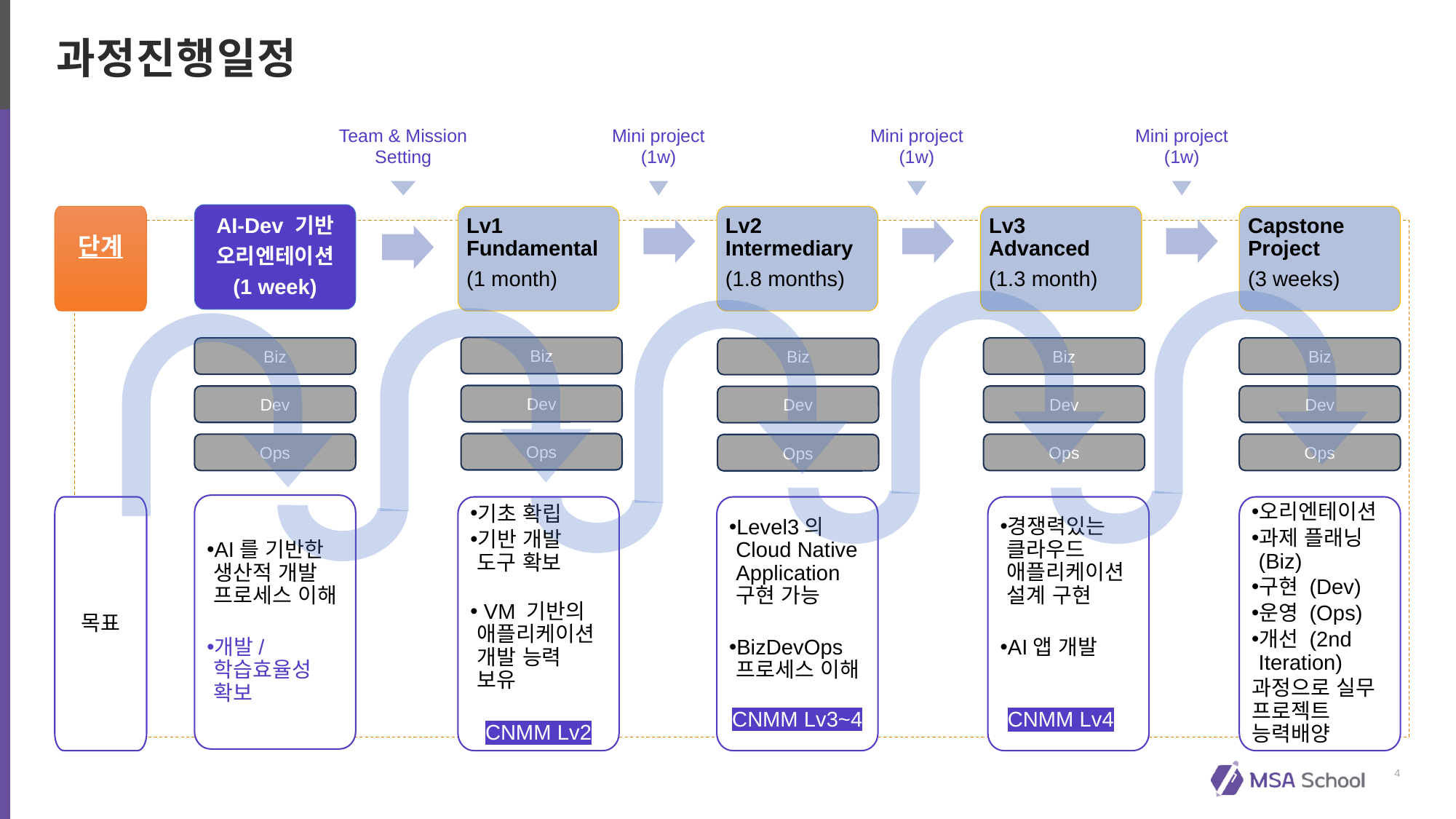

과정진행일정
Team & Mission
Setting

Mini project (1w)

Mini project (1w)

Mini project (1w)

AI-Dev 기반
오리엔테이션
(1 week)
단계
Lv1 Fundamental
(1 month)
Lv2 Intermediary
(1.8 months)
Lv3
Advanced
(1.3 month)
Capstone Project
(3 weeks)

Biz
Biz
Biz
Biz
Biz
Dev
Dev
Dev
Dev
Dev
Ops
Ops
Ops
Ops
Ops
AI를 기반한 생산적 개발 프로세스 이해
개발/학습효율성 확보
목표
기초 확립
기반 개발 도구 확보
 VM 기반의 애플리케이션 개발 능력 보유

CNMM Lv2
Level3의 Cloud Native Application 구현 가능
BizDevOps 프로세스 이해
CNMM Lv3~4
경쟁력있는 클라우드 애플리케이션 설계 구현

AI앱 개발
CNMM Lv4
오리엔테이션
과제 플래닝 (Biz)
구현 (Dev)
운영 (Ops)
개선 (2nd Iteration)
과정으로 실무 프로젝트 능력배양